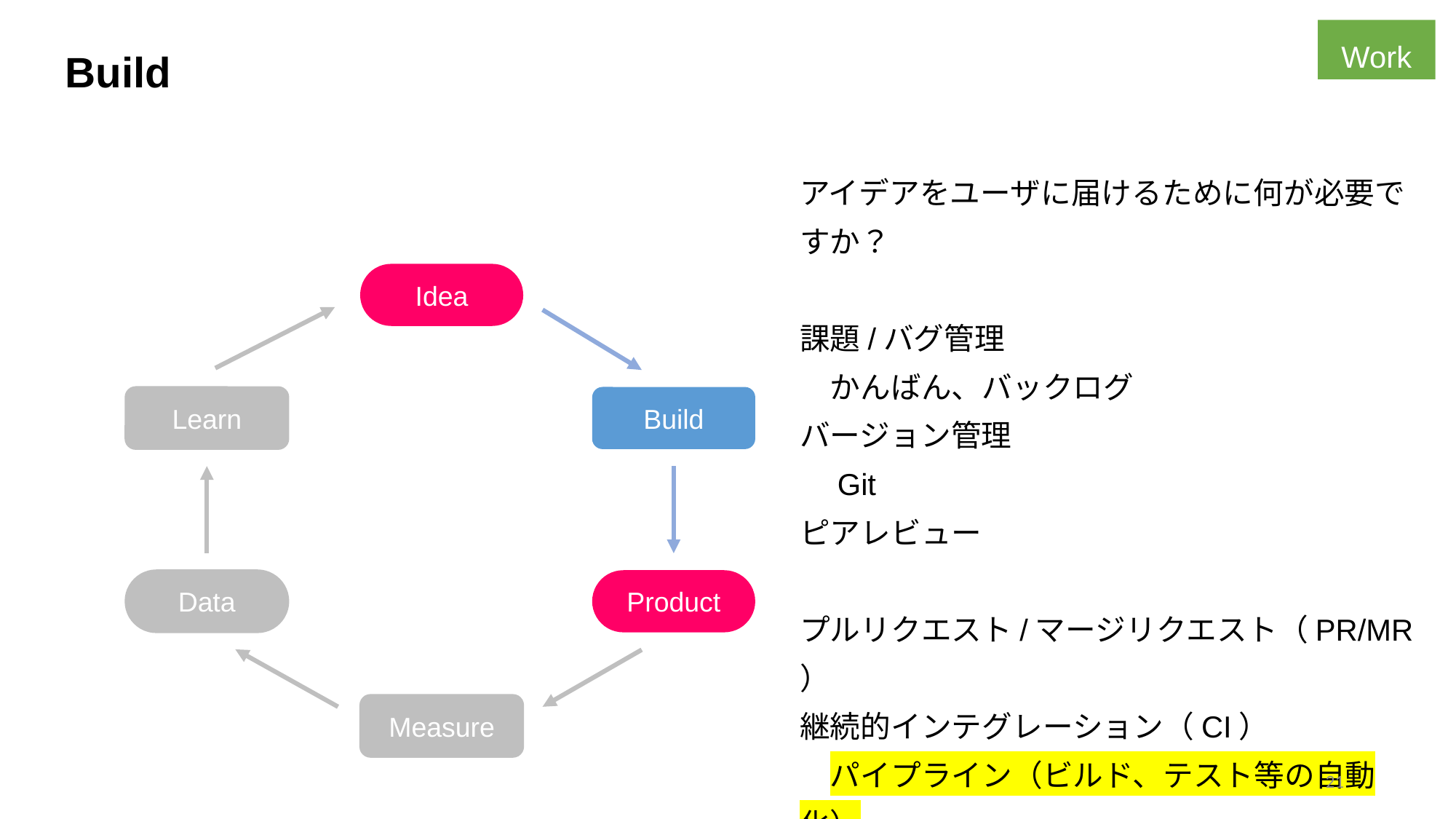

Work
Build
アイデアをユーザに届けるために何が必要ですか？

課題/バグ管理
　かんばん、バックログ
バージョン管理
　Git
ピアレビュー
　プルリクエスト/マージリクエスト（PR/MR）
継続的インテグレーション（CI）
　パイプライン（ビルド、テスト等の自動化）
継続的デリバリ（CD）
　パイプライン（無停止デプロイ、リリース承認）
Idea
Learn
Build
Data
Product
Measure
21